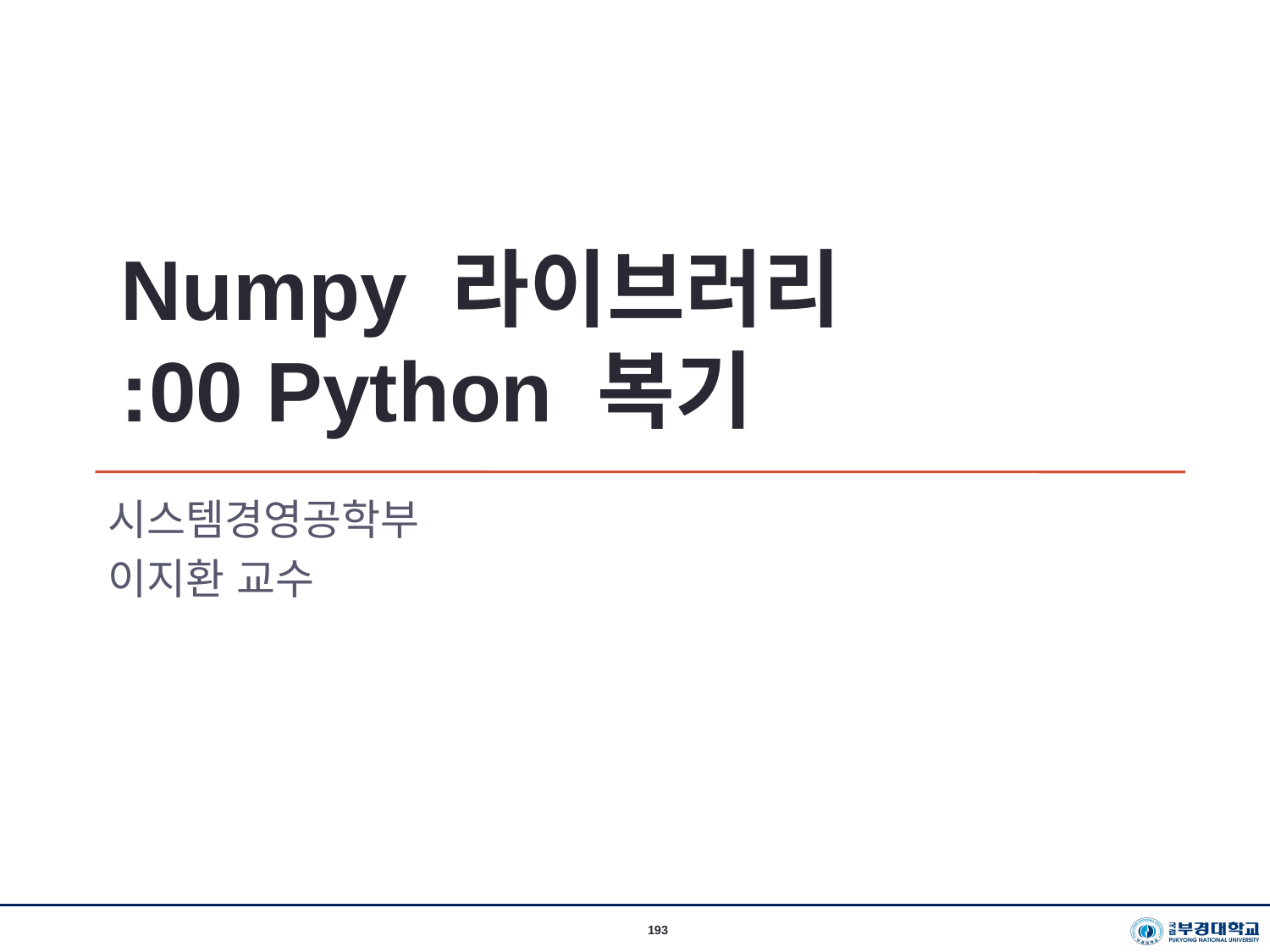

Numpy 라이브러리
:00 Python 복기
시스템경영공학부
이지환 교수